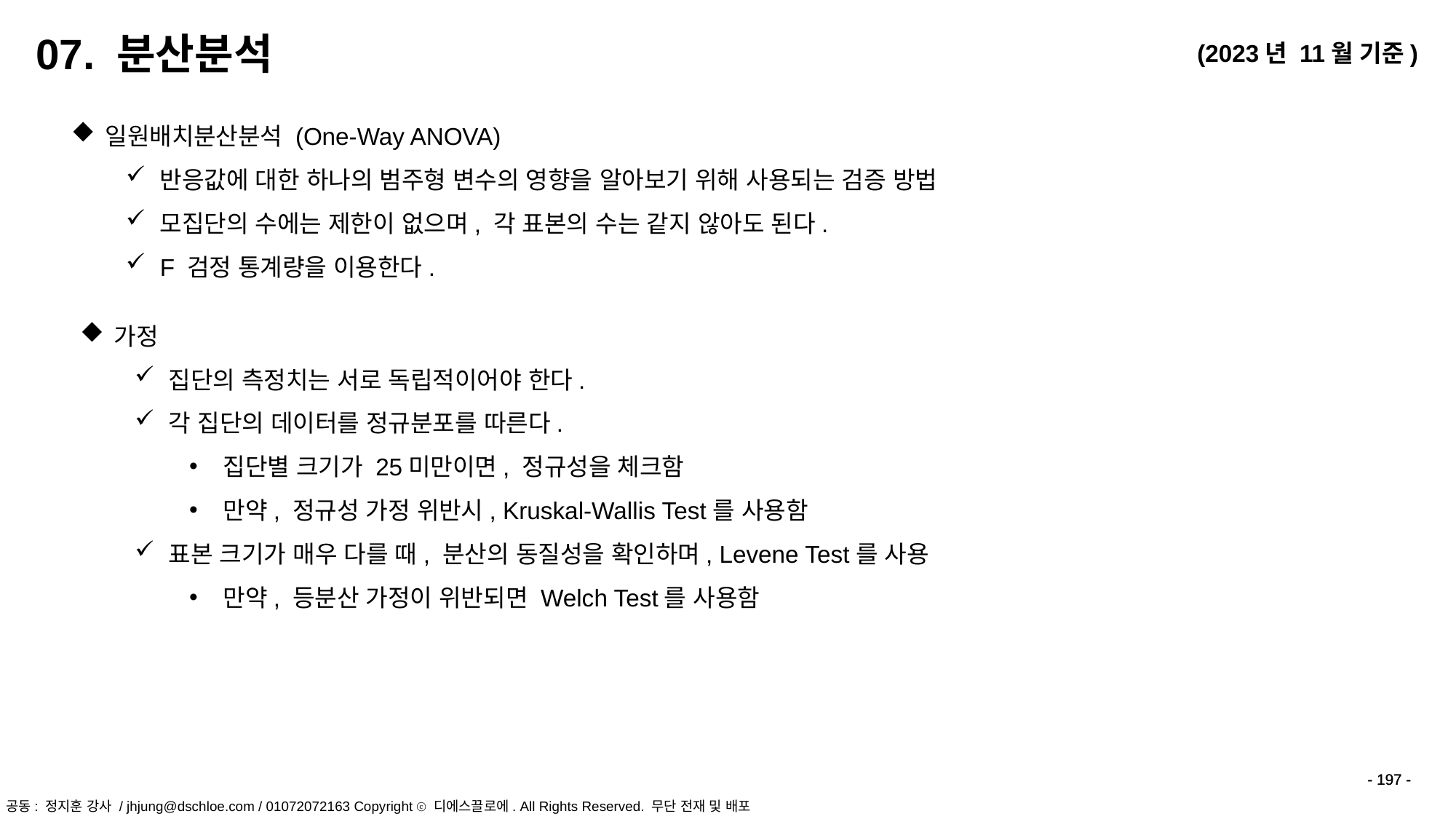

07. 분산분석
일원배치분산분석 (One-Way ANOVA)
반응값에 대한 하나의 범주형 변수의 영향을 알아보기 위해 사용되는 검증 방법
모집단의 수에는 제한이 없으며, 각 표본의 수는 같지 않아도 된다.
F 검정 통계량을 이용한다.
가정
집단의 측정치는 서로 독립적이어야 한다.
각 집단의 데이터를 정규분포를 따른다.
집단별 크기가 25미만이면, 정규성을 체크함
만약, 정규성 가정 위반시, Kruskal-Wallis Test를 사용함
표본 크기가 매우 다를 때, 분산의 동질성을 확인하며, Levene Test를 사용
만약, 등분산 가정이 위반되면 Welch Test를 사용함
- 197 -